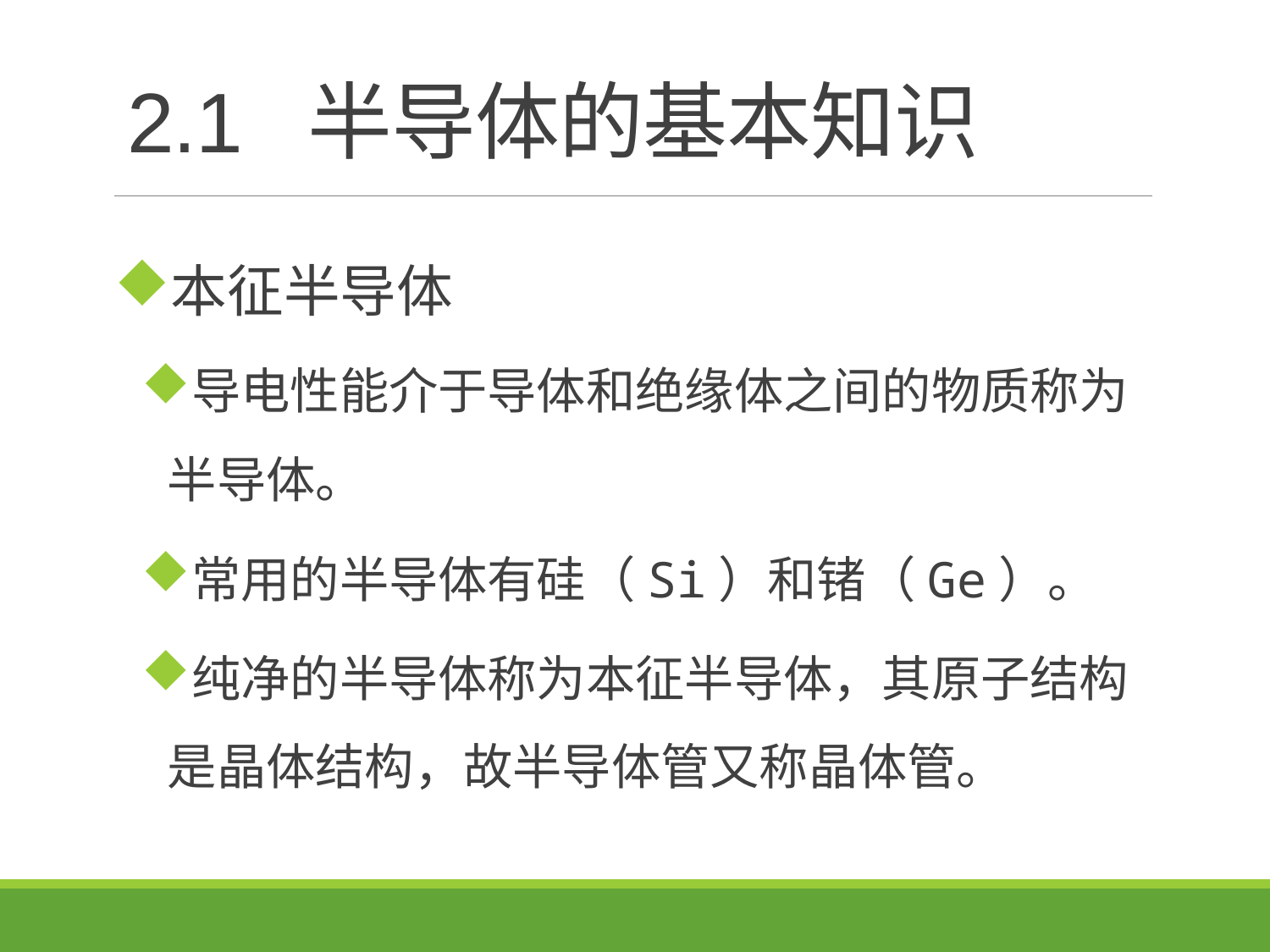

# 2.1  半导体的基本知识
本征半导体
导电性能介于导体和绝缘体之间的物质称为半导体。
常用的半导体有硅（Si）和锗（Ge）。
纯净的半导体称为本征半导体，其原子结构是晶体结构，故半导体管又称晶体管。